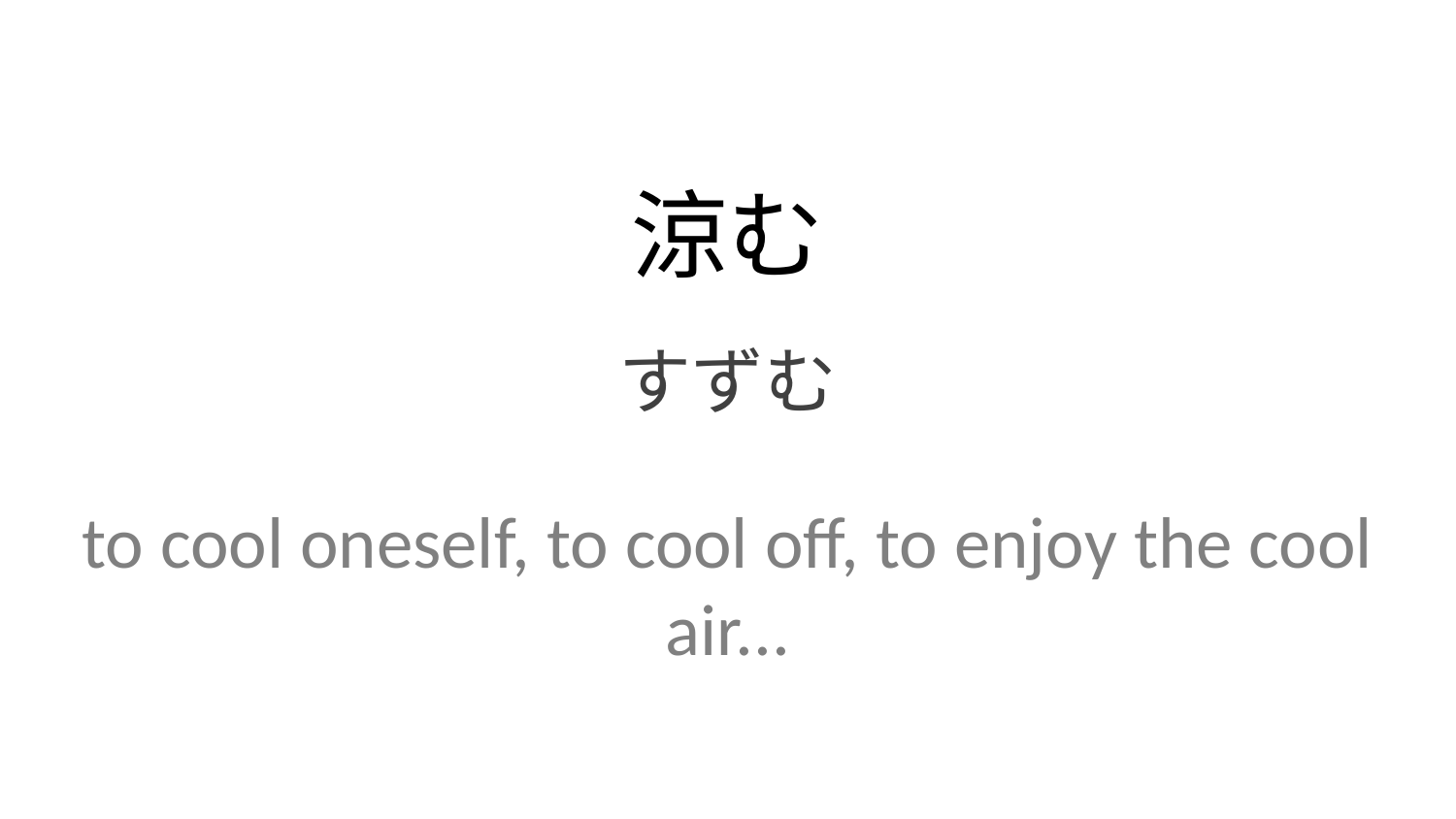

涼む

すずむ
to cool oneself, to cool off, to enjoy the cool air...